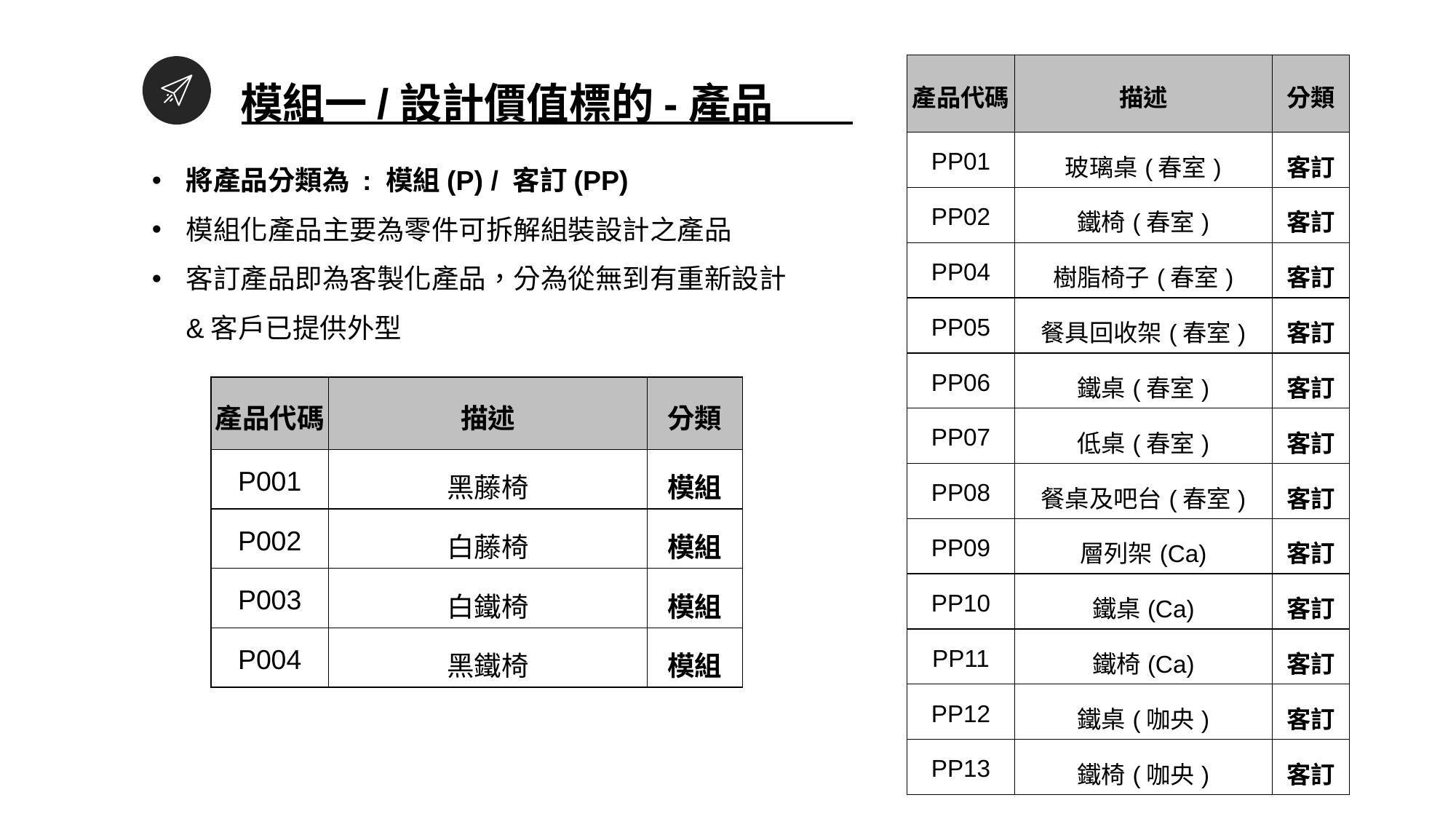

模組一/設計價值標的-產品
| 產品代碼 | 描述 | 分類 |
| --- | --- | --- |
| PP01 | 玻璃桌(春室) | 客訂 |
| PP02 | 鐵椅(春室) | 客訂 |
| PP04 | 樹脂椅子(春室) | 客訂 |
| PP05 | 餐具回收架(春室) | 客訂 |
| PP06 | 鐵桌(春室) | 客訂 |
| PP07 | 低桌(春室) | 客訂 |
| PP08 | 餐桌及吧台(春室) | 客訂 |
| PP09 | 層列架(Ca) | 客訂 |
| PP10 | 鐵桌(Ca) | 客訂 |
| PP11 | 鐵椅(Ca) | 客訂 |
| PP12 | 鐵桌(咖央) | 客訂 |
| PP13 | 鐵椅(咖央) | 客訂 |

將產品分類為 : 模組(P) / 客訂(PP)
模組化產品主要為零件可拆解組裝設計之產品
客訂產品即為客製化產品，分為從無到有重新設計&客戶已提供外型
| 產品代碼 | 描述 | 分類 |
| --- | --- | --- |
| P001 | 黑藤椅 | 模組 |
| P002 | 白藤椅 | 模組 |
| P003 | 白鐵椅 | 模組 |
| P004 | 黑鐵椅 | 模組 |